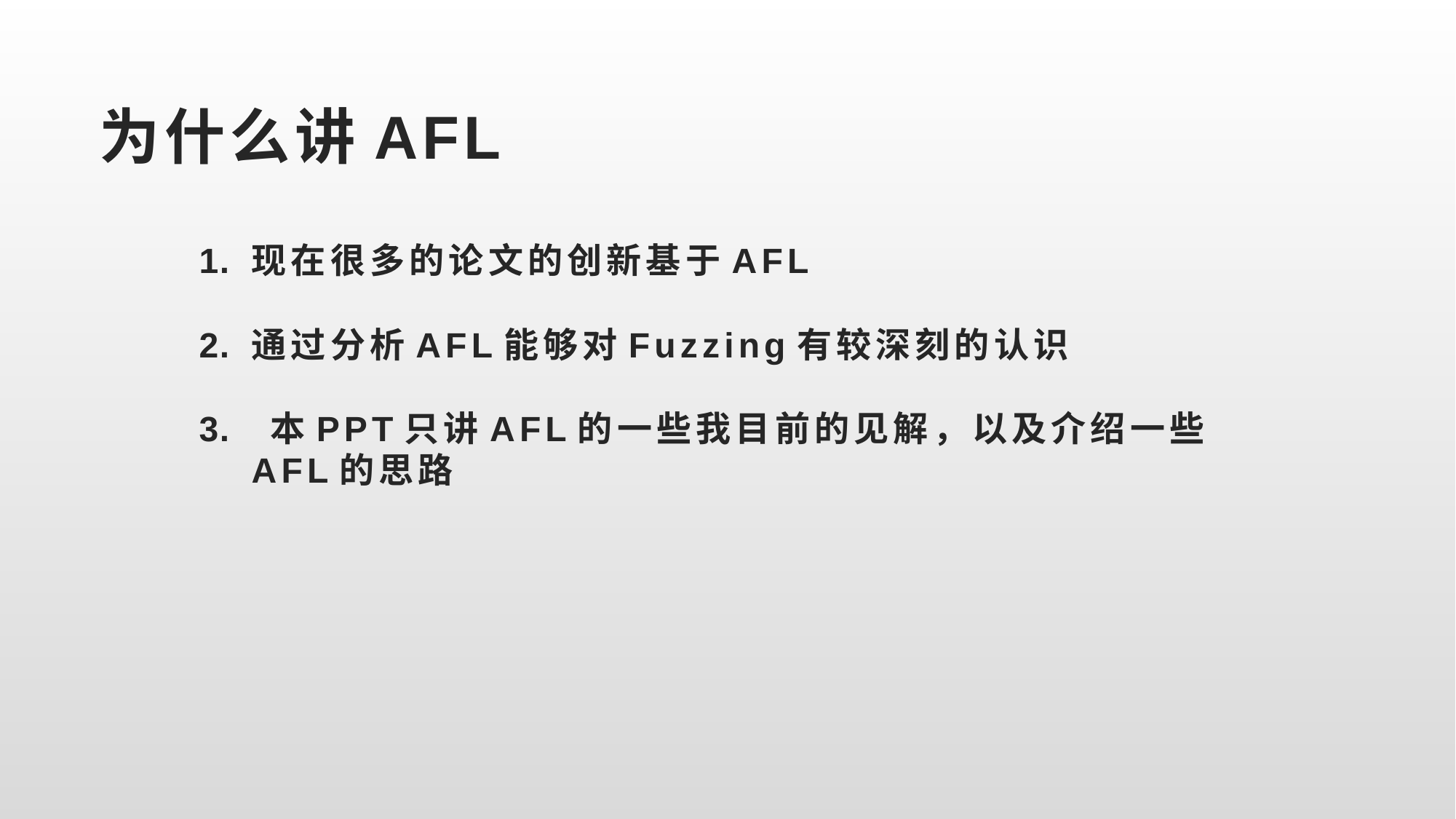

# 为什么讲AFL
现在很多的论文的创新基于AFL

通过分析AFL能够对Fuzzing有较深刻的认识

 本PPT只讲AFL的一些我目前的见解，以及介绍一些AFL的思路